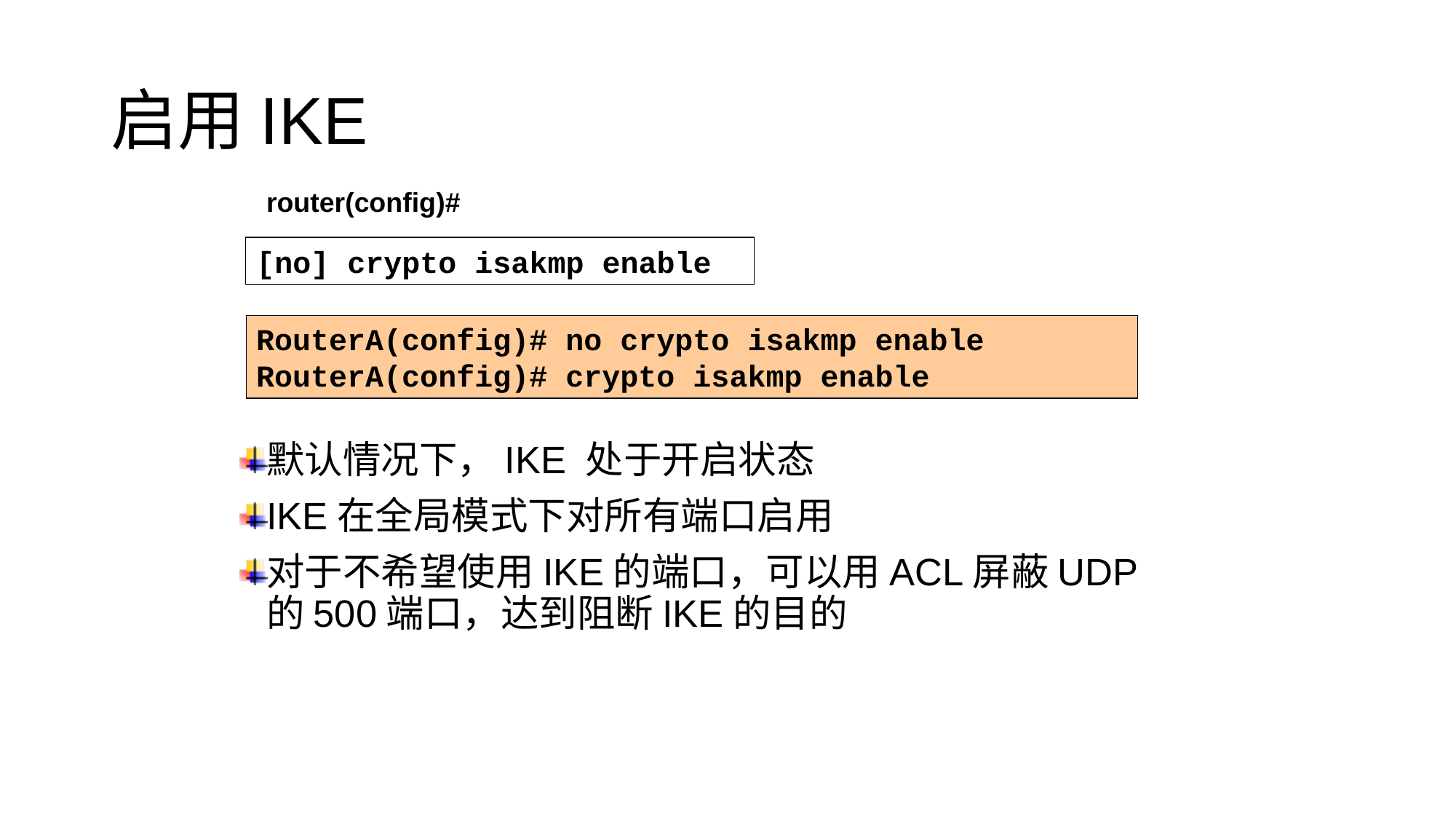

# 启用IKE
router(config)#
[no] crypto isakmp enable
RouterA(config)# no crypto isakmp enable
RouterA(config)# crypto isakmp enable
默认情况下，IKE 处于开启状态
IKE在全局模式下对所有端口启用
对于不希望使用IKE的端口，可以用ACL屏蔽UDP的500端口，达到阻断IKE的目的